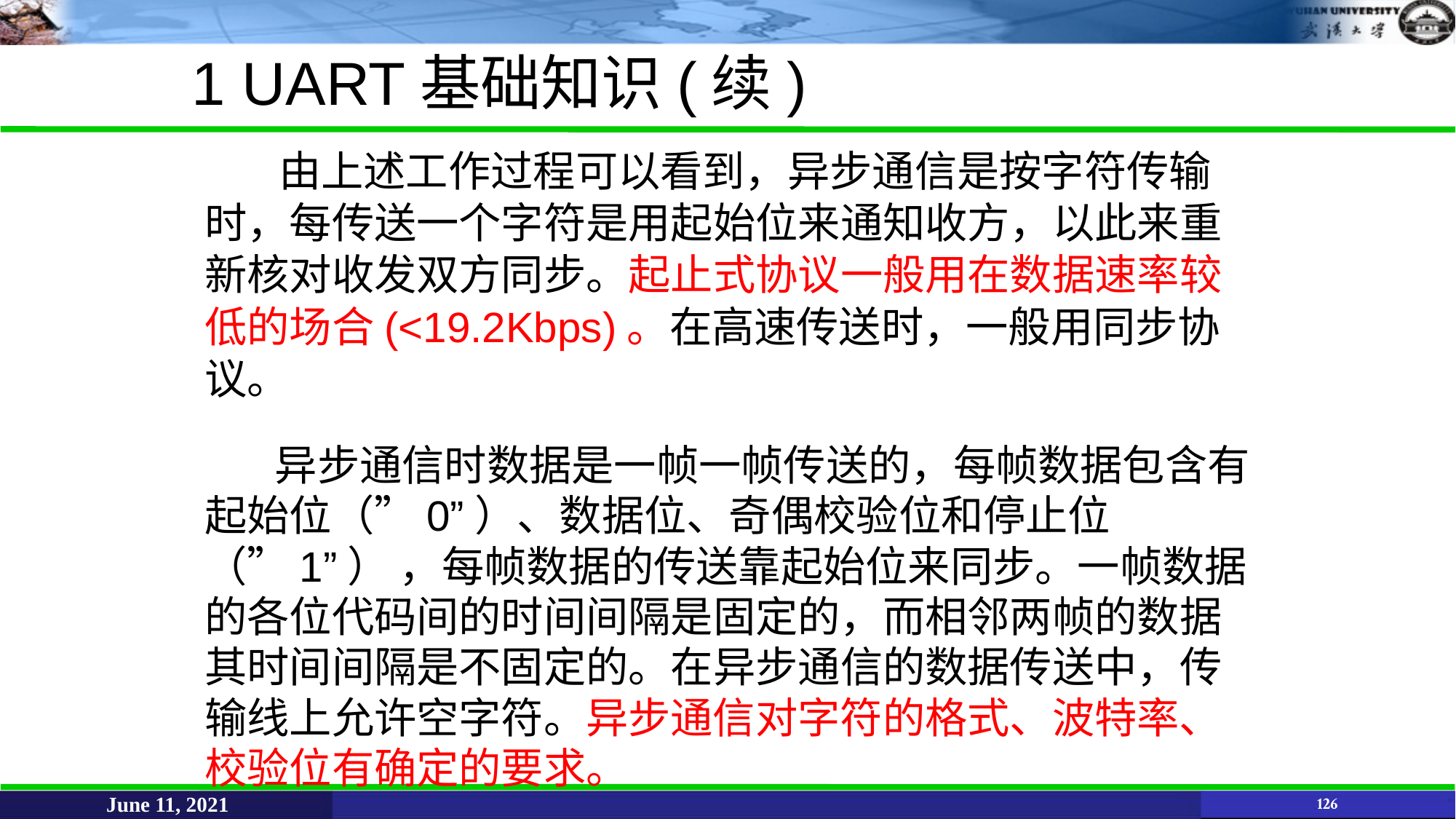

1 UART基础知识(续)
由上述工作过程可以看到，异步通信是按字符传输时，每传送一个字符是用起始位来通知收方，以此来重新核对收发双方同步。起止式协议一般用在数据速率较低的场合(<19.2Kbps)。在高速传送时，一般用同步协议。

异步通信时数据是一帧一帧传送的，每帧数据包含有起始位（”0”）、数据位、奇偶校验位和停止位（”1”） ，每帧数据的传送靠起始位来同步。一帧数据的各位代码间的时间间隔是固定的，而相邻两帧的数据其时间间隔是不固定的。在异步通信的数据传送中，传输线上允许空字符。异步通信对字符的格式、波特率、校验位有确定的要求。
June 11, 2021

126